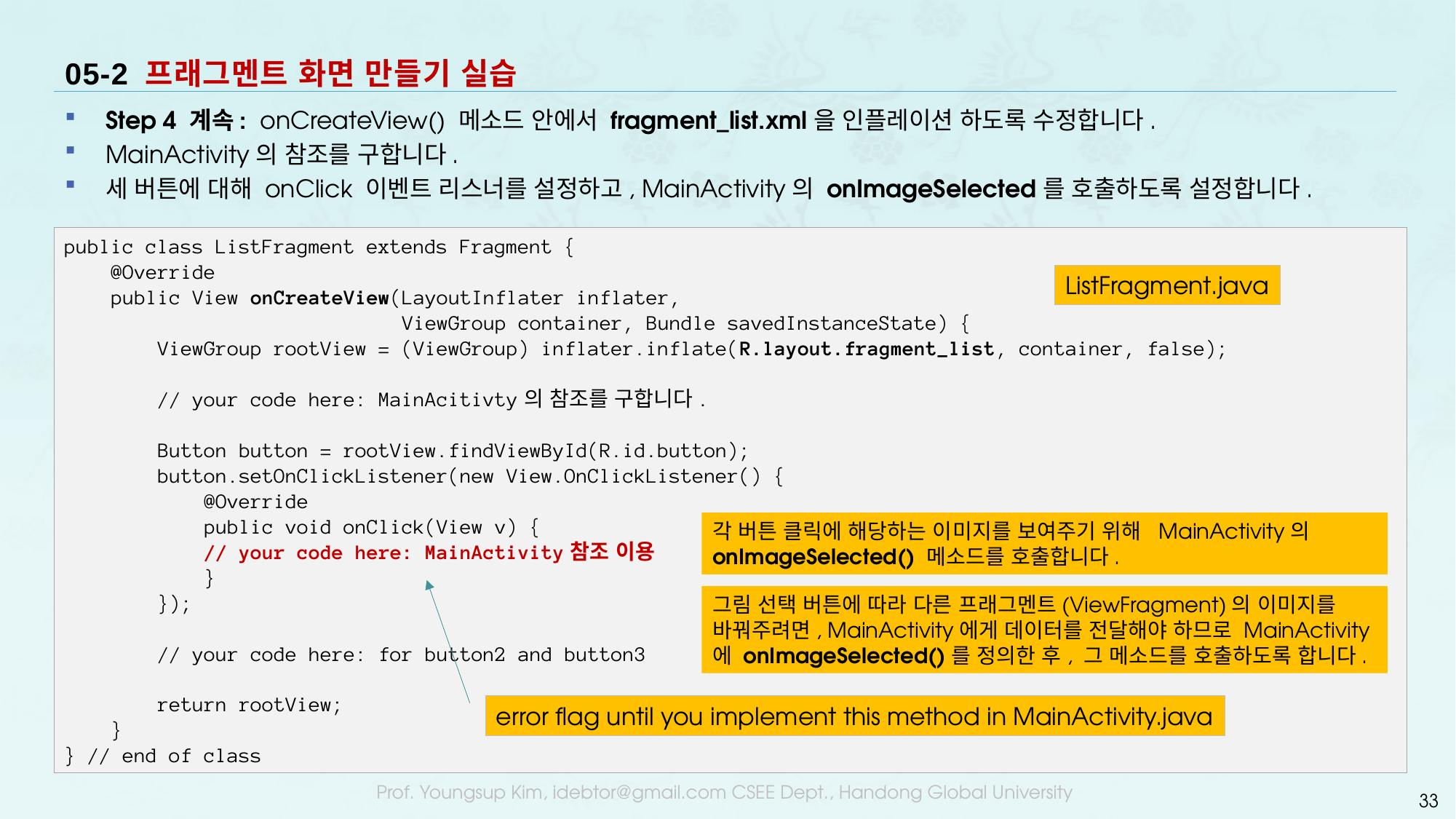

# 05-2 프래그멘트 화면 만들기 실습
Step 4 계속:  onCreateView() 메소드 안에서 fragment_list.xml을 인플레이션 하도록 수정합니다.
MainActivity의 참조를 구합니다.
세 버튼에 대해 onClick 이벤트 리스너를 설정하고, MainActivity의 onImageSelected를 호출하도록 설정합니다.

public class ListFragment extends Fragment {
    @Override
    public View onCreateView(LayoutInflater inflater,
                             ViewGroup container, Bundle savedInstanceState) {
        ViewGroup rootView = (ViewGroup) inflater.inflate(R.layout.fragment_list, container, false);

        // your code here: MainAcitivty의 참조를 구합니다.

        Button button = rootView.findViewById(R.id.button);
        button.setOnClickListener(new View.OnClickListener() {
            @Override
            public void onClick(View v) {
            // your code here: MainActivity참조 이용
            }
        });

        // your code here: for button2 and button3

        return rootView;
    }
} // end of class
ListFragment.java
각 버튼 클릭에 해당하는 이미지를 보여주기 위해  MainActivity의 onImageSelected() 메소드를 호출합니다.
그림 선택 버튼에 따라 다른 프래그멘트(ViewFragment)의 이미지를 바꿔주려면, MainActivity에게 데이터를 전달해야 하므로 MainActivity에 onImageSelected()를 정의한 후, 그 메소드를 호출하도록 합니다.
error flag until you implement this method in MainActivity.java
33